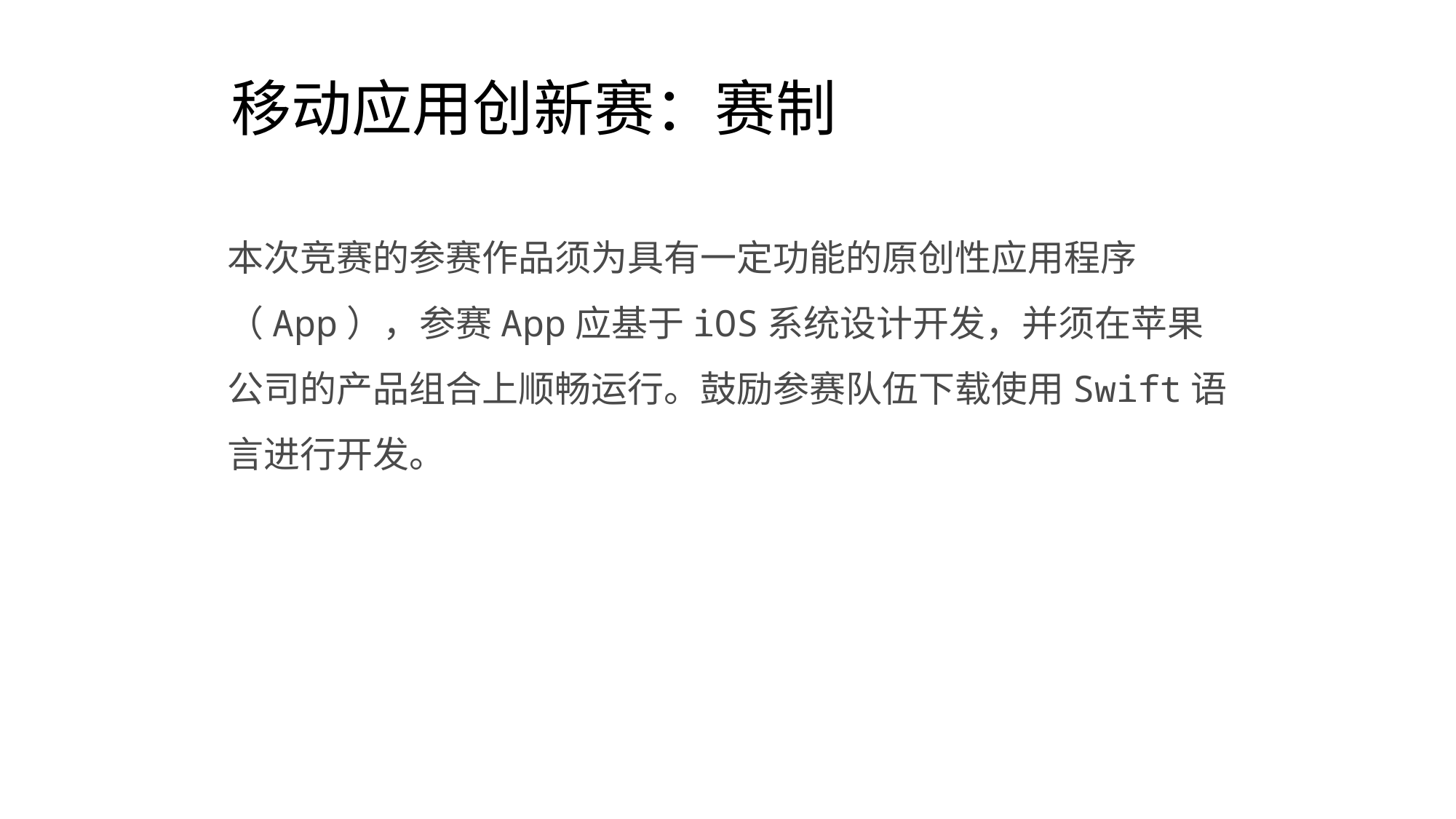

移动应用创新赛：赛制
本次竞赛的参赛作品须为具有一定功能的原创性应用程序（App），参赛App应基于iOS系统设计开发，并须在苹果公司的产品组合上顺畅运行。鼓励参赛队伍下载使用Swift语言进行开发。